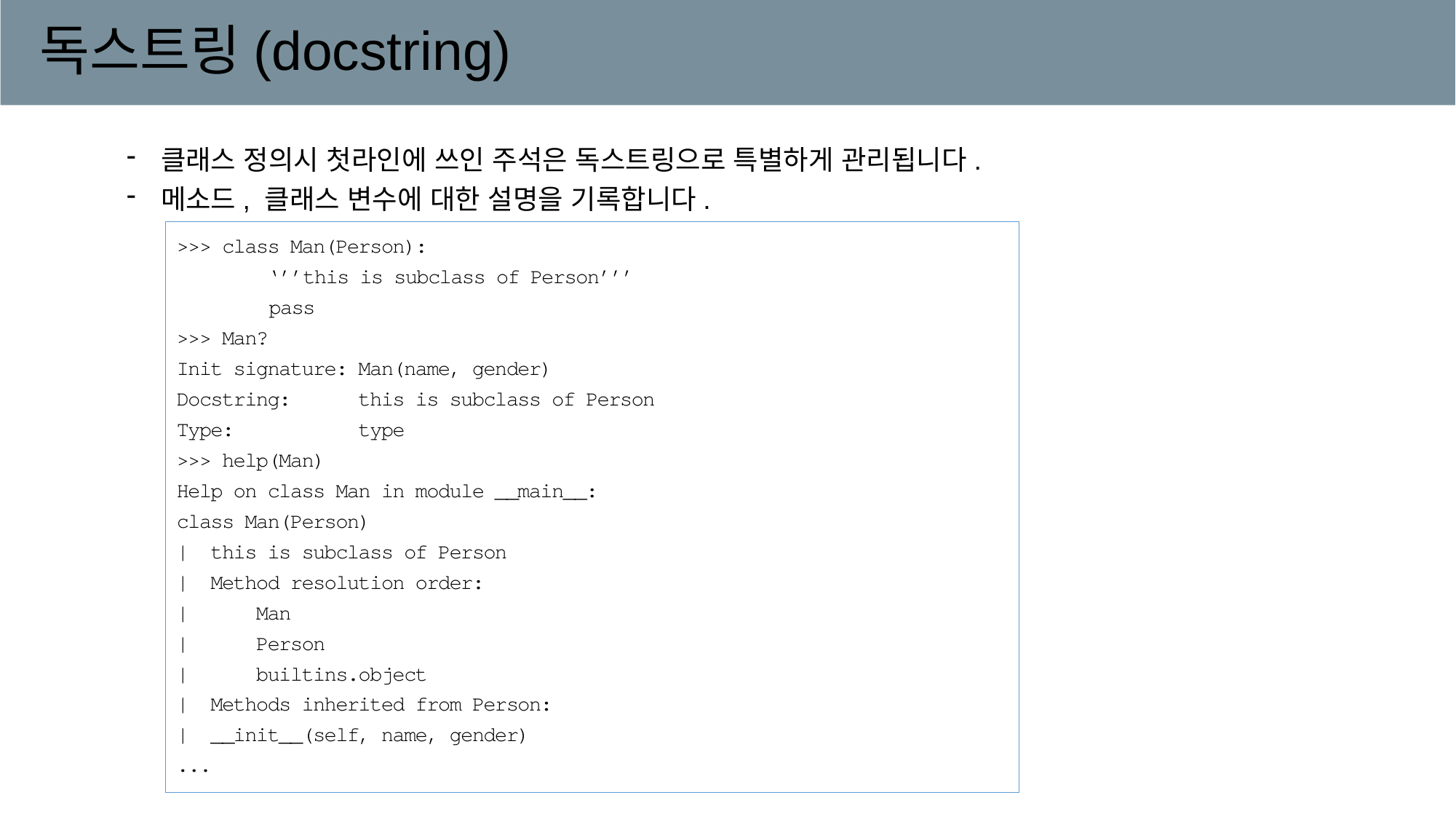

# 독스트링(docstring)
클래스 정의시 첫라인에 쓰인 주석은 독스트링으로 특별하게 관리됩니다.
메소드, 클래스 변수에 대한 설명을 기록합니다.
>>> class Man(Person):
        ‘’’this is subclass of Person’’’
        pass
>>> Man?
Init signature: Man(name, gender)
Docstring:      this is subclass of Person
Type:           type
>>> help(Man)
Help on class Man in module __main__:
class Man(Person)
|  this is subclass of Person
|  Method resolution order:
|      Man
|      Person
|      builtins.object
|  Methods inherited from Person:
|  __init__(self, name, gender)
...